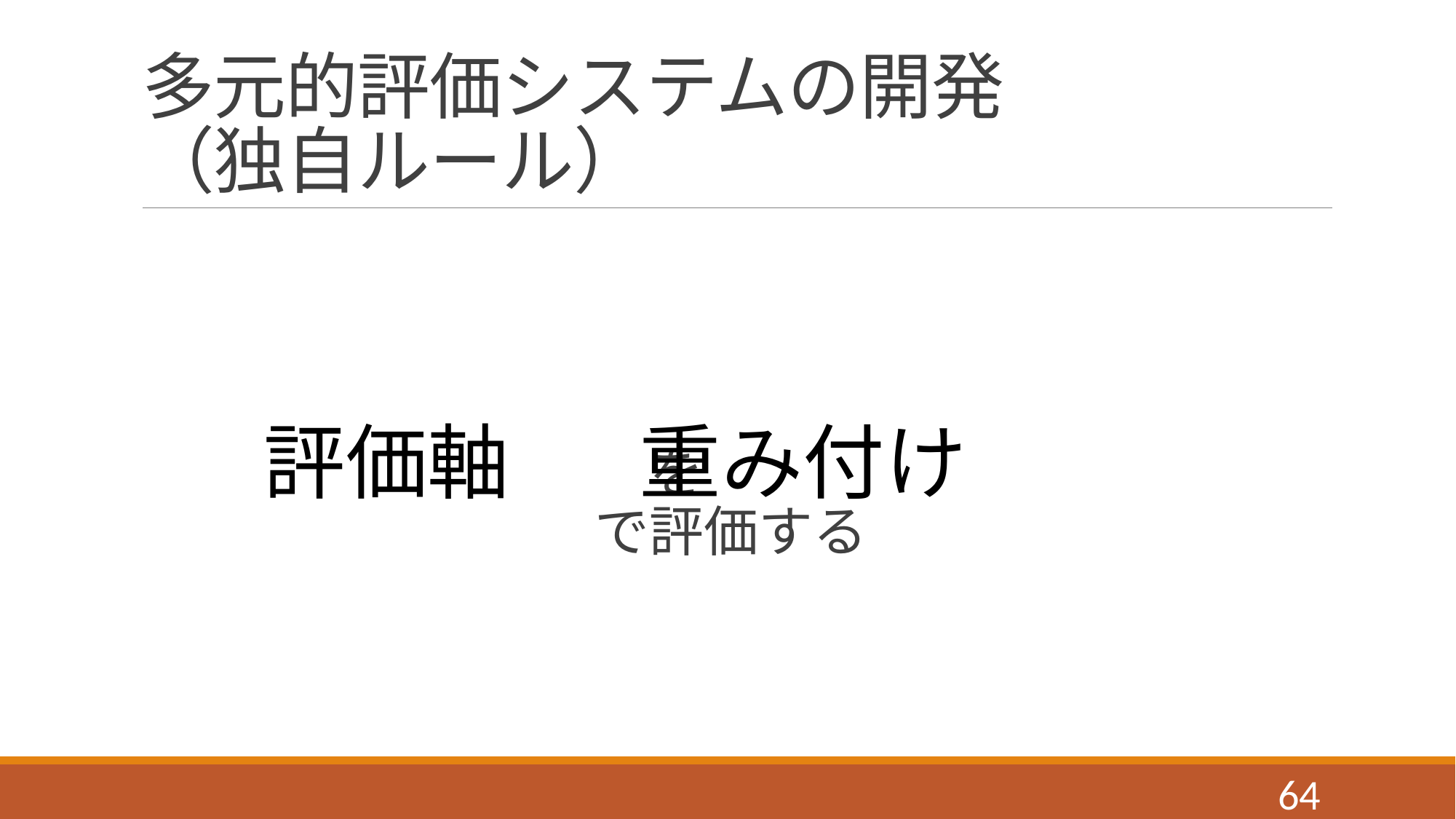

# 多元的評価システムの開発 （独自ルール）

　　　　　　　　　を　　　　　　　　　　　で評価する

評価軸
重み付け
64